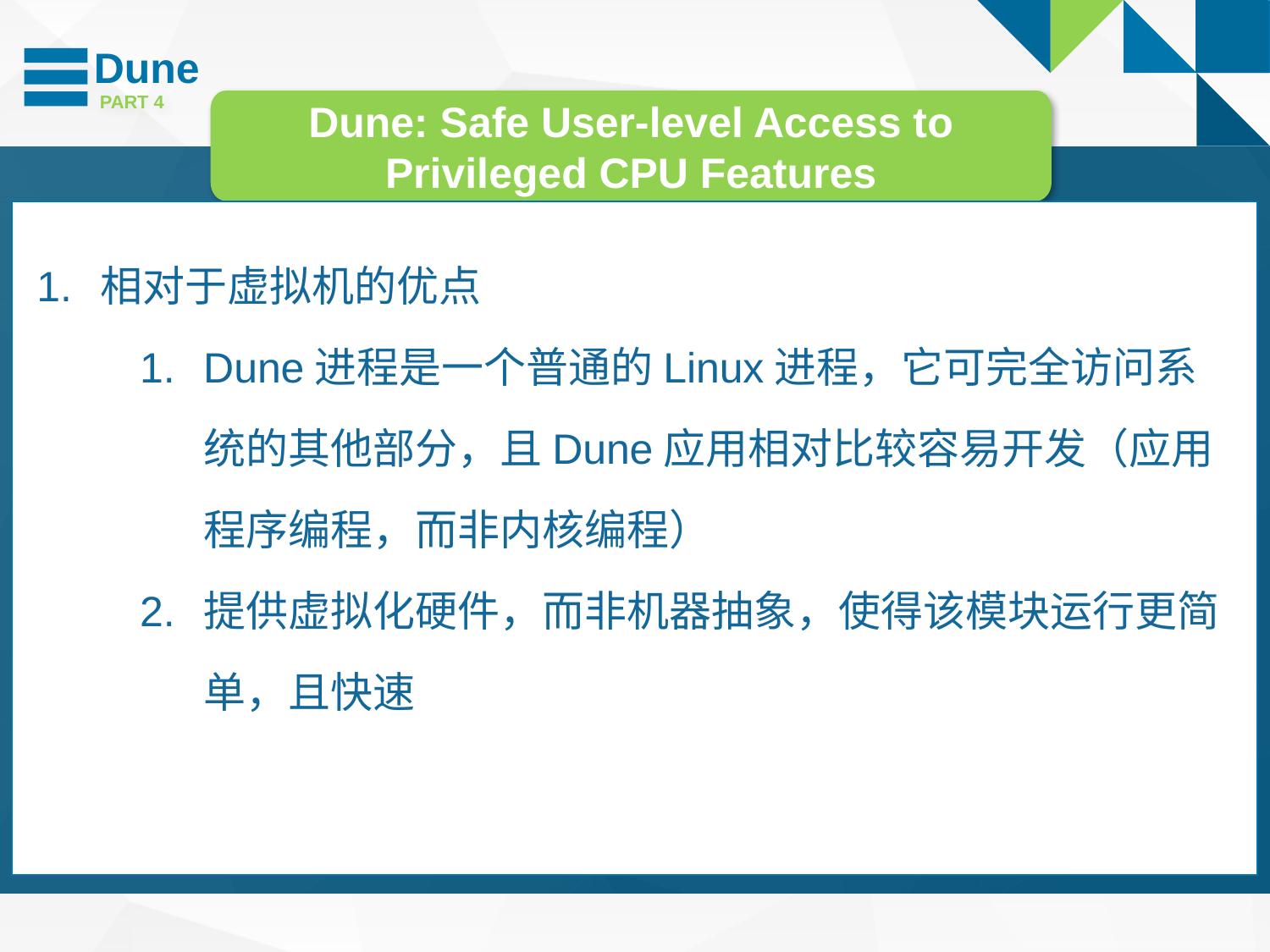

Dune

PART 4
Dune: Safe User-level Access to Privileged CPU Features

相对于虚拟机的优点
Dune进程是一个普通的Linux进程，它可完全访问系统的其他部分，且Dune应用相对比较容易开发（应用程序编程，而非内核编程）
提供虚拟化硬件，而非机器抽象，使得该模块运行更简单，且快速